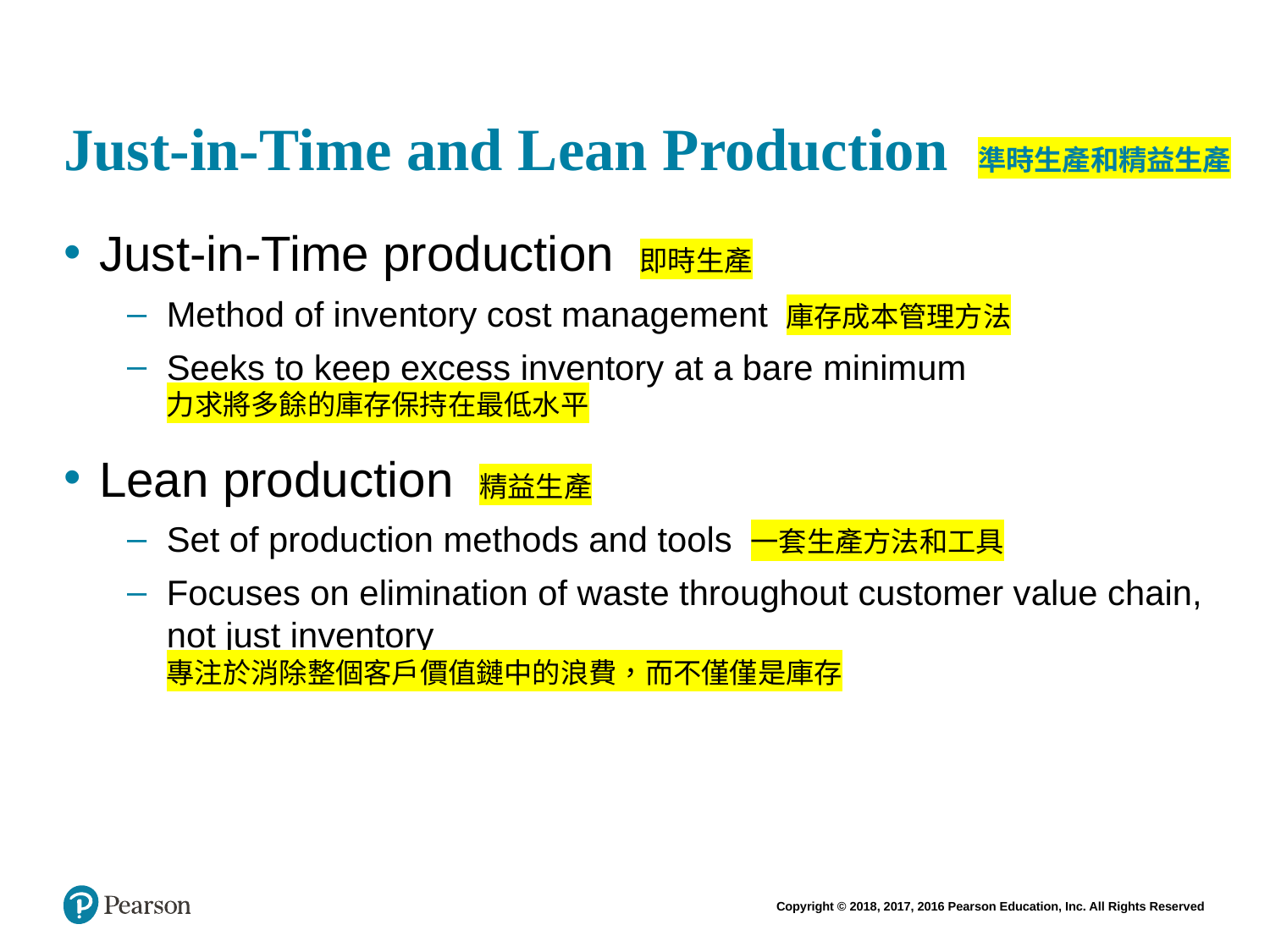

# Just-in-Time and Lean Production 準時生產和精益生產
Just-in-Time production 即時生產
Method of inventory cost management 庫存成本管理方法
Seeks to keep excess inventory at a bare minimum
力求將多餘的庫存保持在最低水平
Lean production 精益生產
Set of production methods and tools 一套生產方法和工具
Focuses on elimination of waste throughout customer value chain, not just inventory
專注於消除整個客戶價值鏈中的浪費，而不僅僅是庫存